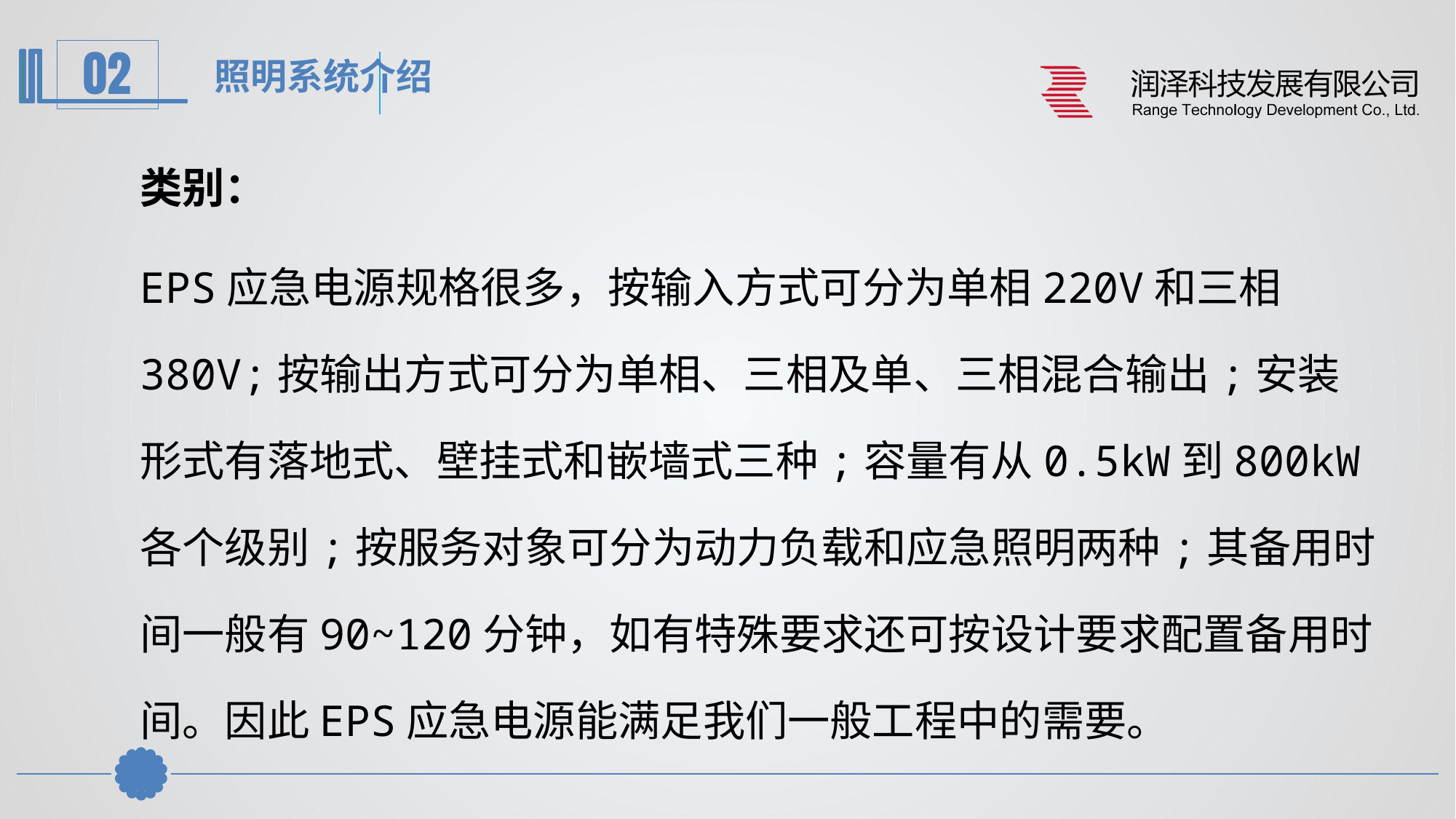

照明系统介绍
类别：
EPS应急电源规格很多，按输入方式可分为单相220V和三相380V;按输出方式可分为单相、三相及单、三相混合输出;安装形式有落地式、壁挂式和嵌墙式三种;容量有从0.5kW到800kW各个级别;按服务对象可分为动力负载和应急照明两种;其备用时间一般有90~120分钟，如有特殊要求还可按设计要求配置备用时间。因此EPS应急电源能满足我们一般工程中的需要。
6